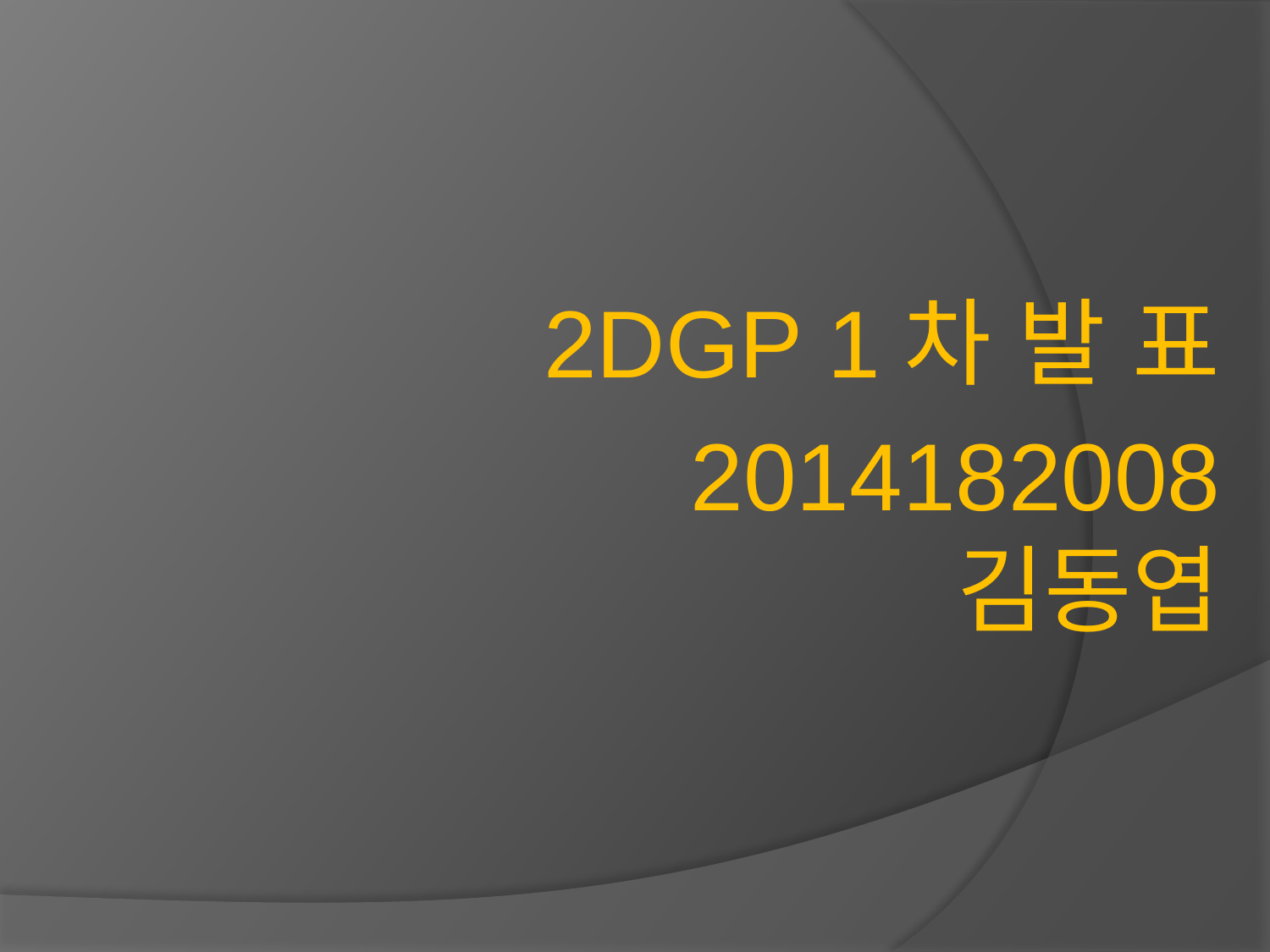

2DGP 1차 발 표
2014182008 김동엽
#